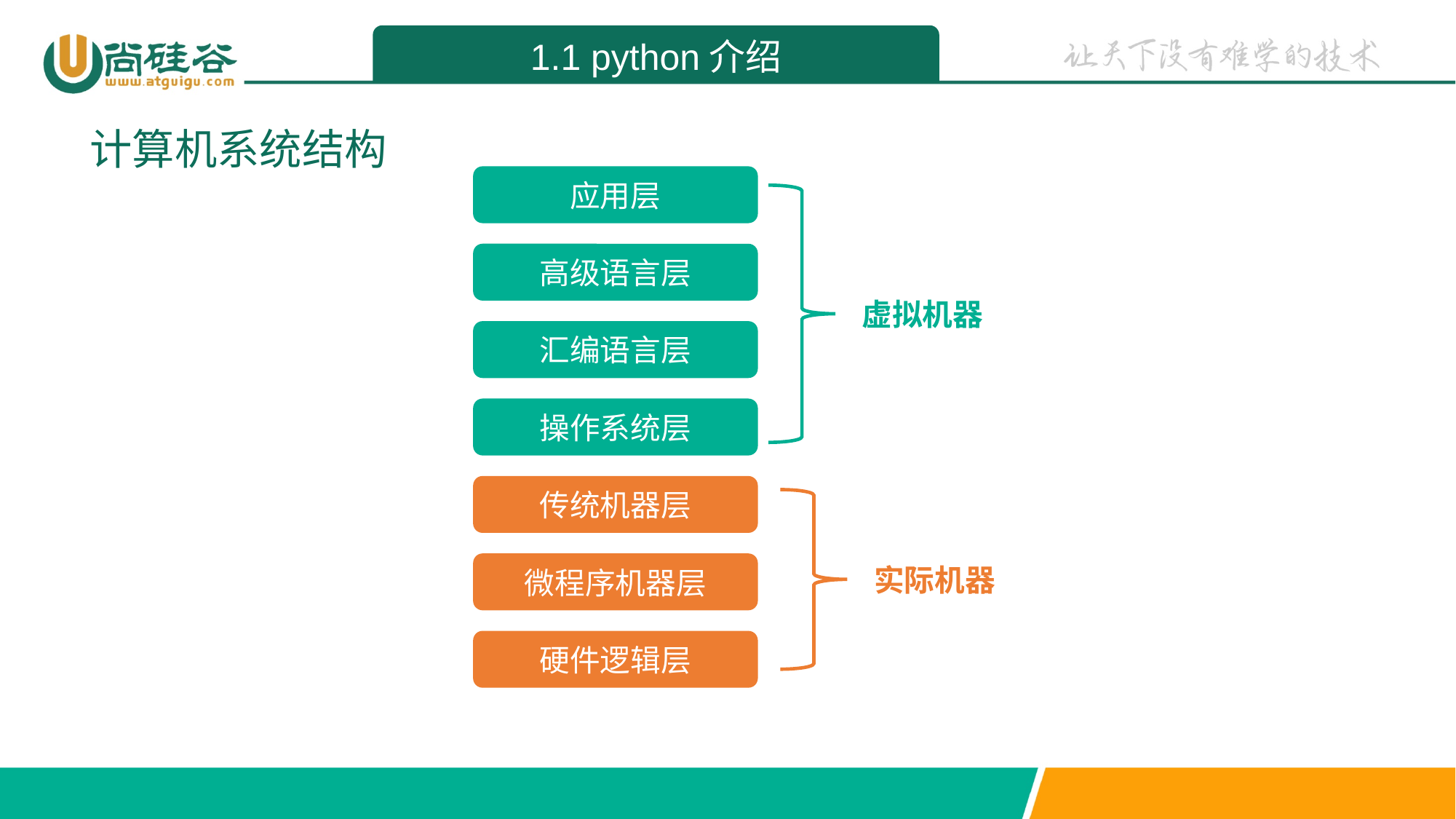

1.1 python介绍
计算机系统结构
应用层

高级语言层
虚拟机器
汇编语言层
操作系统层
传统机器层

实际机器
微程序机器层
硬件逻辑层